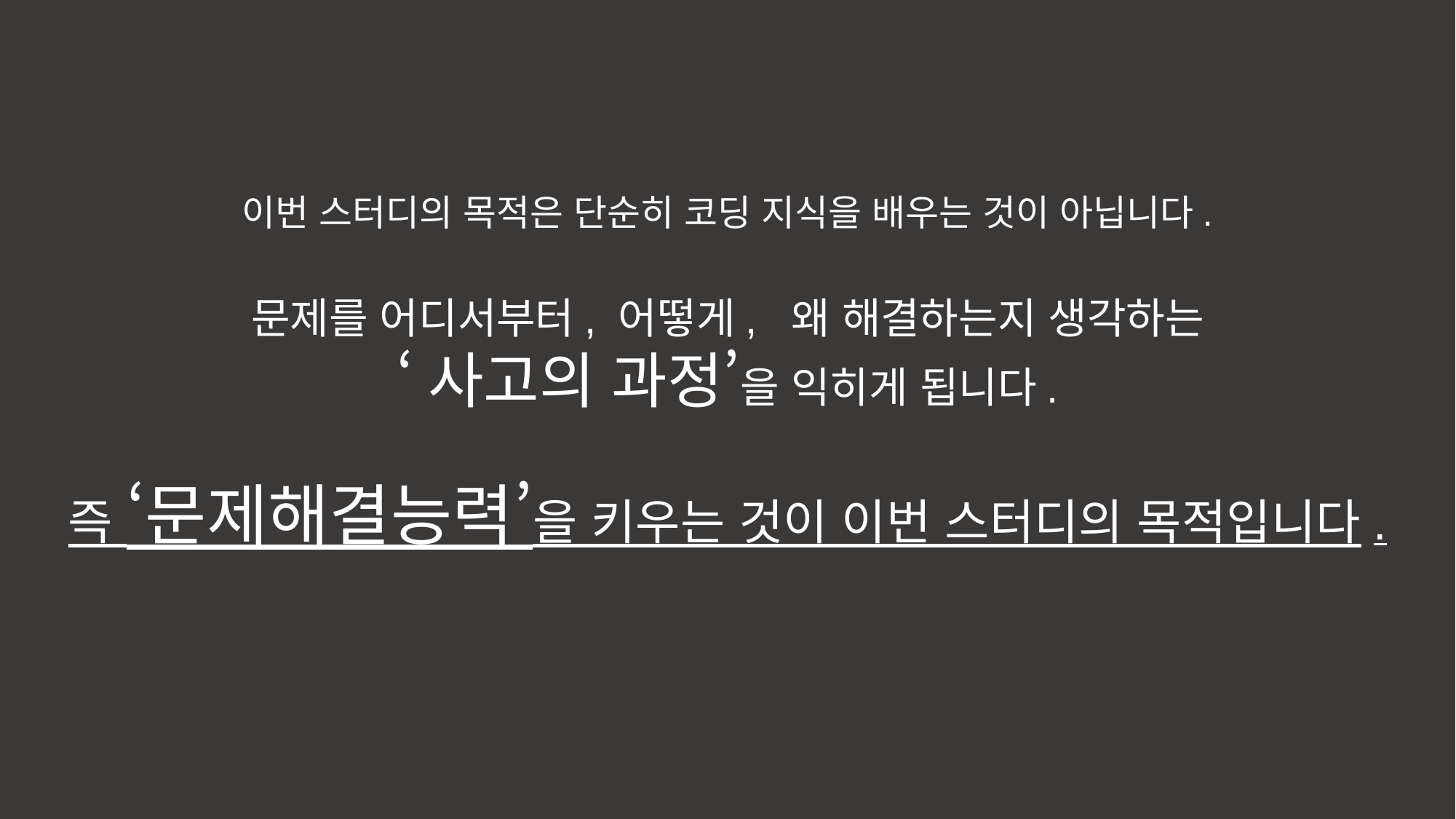

이번 스터디의 목적은 단순히 코딩 지식을 배우는 것이 아닙니다.

문제를 어디서부터, 어떻게,  왜 해결하는지 생각하는
‘사고의 과정’을 익히게 됩니다.

즉 ‘문제해결능력’을 키우는 것이 이번 스터디의 목적입니다.